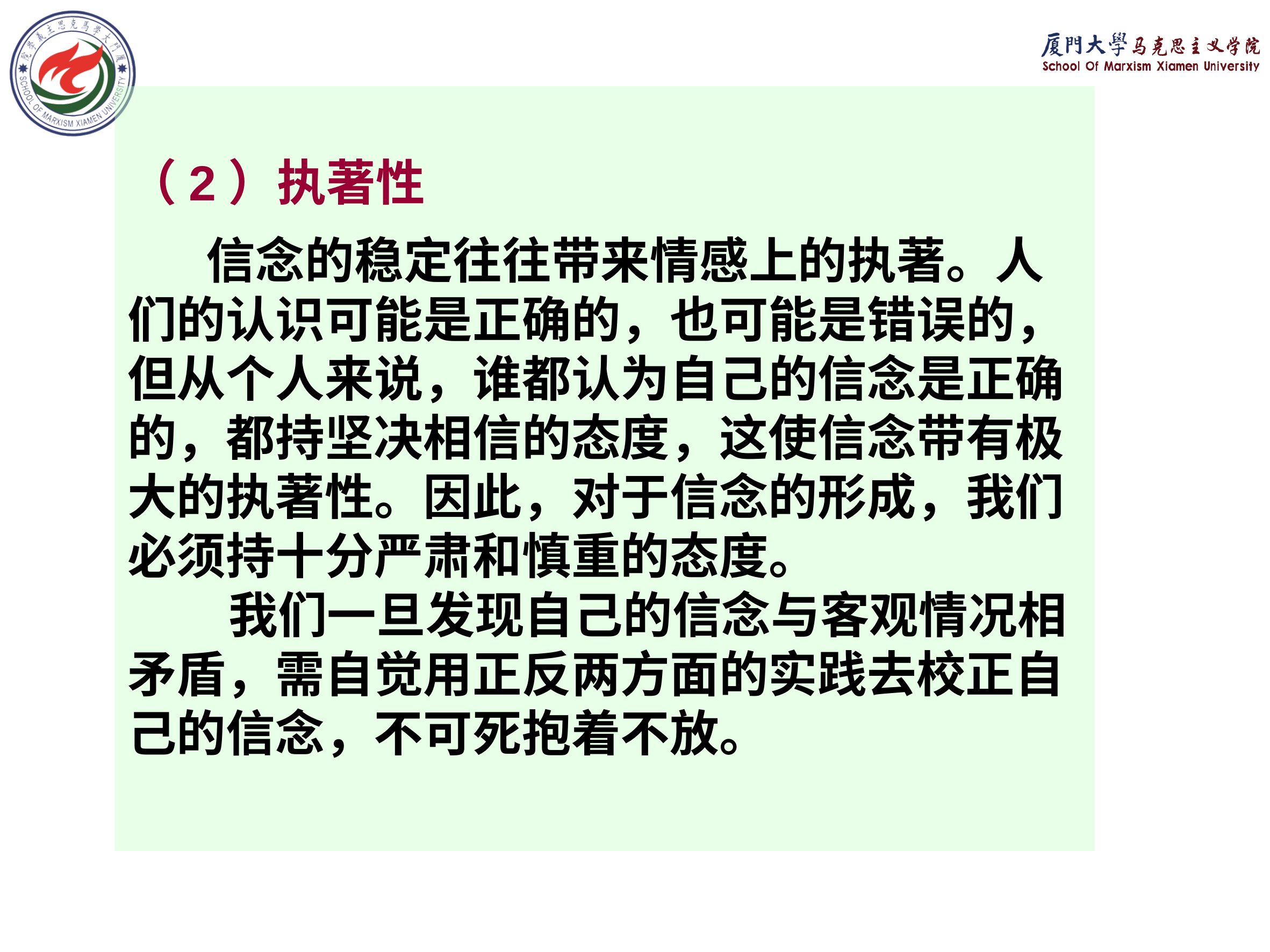

（2）执著性

          信念的稳定往往带来情感上的执著。人们的认识可能是正确的，也可能是错误的，但从个人来说，谁都认为自己的信念是正确的，都持坚决相信的态度，这使信念带有极大的执著性。因此，对于信念的形成，我们必须持十分严肃和慎重的态度。
        我们一旦发现自己的信念与客观情况相矛盾，需自觉用正反两方面的实践去校正自己的信念，不可死抱着不放。